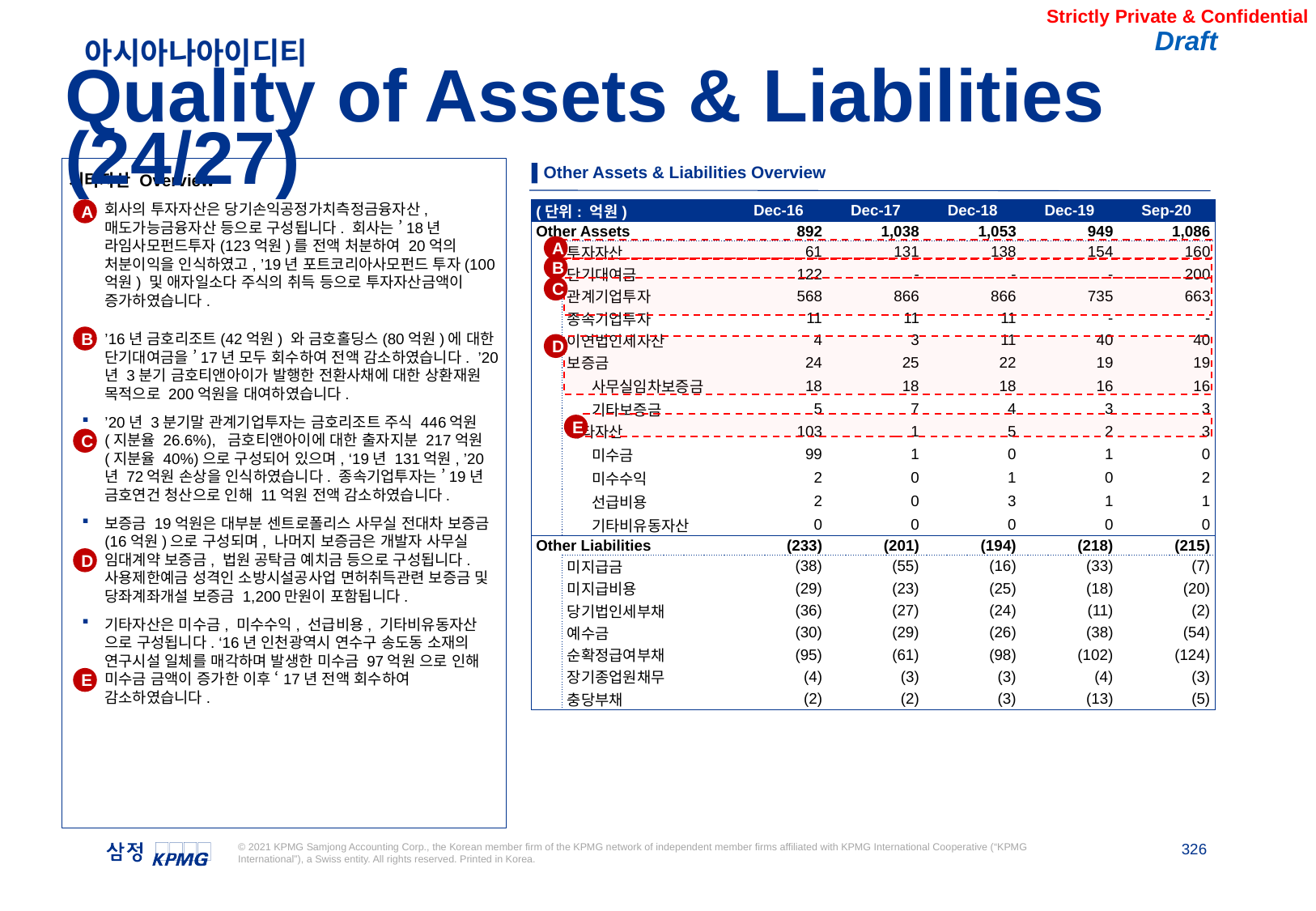

아시아나아이디티
Quality of Assets & Liabilities (24/27)
▌Other Assets & Liabilities Overview
기타자산 Overview
회사의 투자자산은 당기손익공정가치측정금융자산, 매도가능금융자산 등으로 구성됩니다. 회사는 ’18년 라임사모펀드투자(123억원)를 전액 처분하여 20억의 처분이익을 인식하였고, ’19년 포트코리아사모펀드 투자(100억원) 및 애자일소다 주식의 취득 등으로 투자자산금액이 증가하였습니다.

’16년 금호리조트(42억원) 와 금호홀딩스(80억원)에 대한 단기대여금을 ’17년 모두 회수하여 전액 감소하였습니다.  ’20년 3분기 금호티앤아이가 발행한 전환사채에 대한 상환재원 목적으로 200억원을 대여하였습니다.

’20년 3분기말 관계기업투자는 금호리조트 주식 446억원(지분율 26.6%),  금호티앤아이에 대한 출자지분 217억원(지분율 40%)으로 구성되어 있으며, ‘19년 131억원, ’20년 72억원 손상을 인식하였습니다. 종속기업투자는 ’19년 금호연건 청산으로 인해 11억원 전액 감소하였습니다.

보증금 19억원은 대부분 센트로폴리스 사무실 전대차 보증금(16억원)으로 구성되며, 나머지 보증금은 개발자 사무실 임대계약 보증금, 법원 공탁금 예치금 등으로 구성됩니다. 사용제한예금 성격인 소방시설공사업 면허취득관련 보증금 및 당좌계좌개설 보증금 1,200만원이 포함됩니다.

기타자산은 미수금, 미수수익, 선급비용, 기타비유동자산 으로 구성됩니다. ‘16년 인천광역시 연수구 송도동 소재의 연구시설 일체를 매각하며 발생한 미수금 97억원 으로 인해 미수금 금액이 증가한 이후 ‘17년 전액 회수하여 감소하였습니다.

A
| (단위: 억원) |  |  | Dec-16 | Dec-17 | Dec-18 | Dec-19 | Sep-20 |
| --- | --- | --- | --- | --- | --- | --- | --- |
| Other Assets |  |  | 892 | 1,038 | 1,053 | 949 | 1,086 |
|  | 투자자산 |  | 61 | 131 | 138 | 154 | 160 |
|  | 단기대여금 |  | 122 | - | - | - | 200 |
|  | 관계기업투자 |  | 568 | 866 | 866 | 735 | 663 |
|  | 종속기업투자 |  | 11 | 11 | 11 | - | - |
|  | 이연법인세자산 |  | 4 | 3 | 11 | 40 | 40 |
|  | 보증금 |  | 24 | 25 | 22 | 19 | 19 |
|  |  | 사무실임차보증금 | 18 | 18 | 18 | 16 | 16 |
|  |  | 기타보증금 | 5 | 7 | 4 | 3 | 3 |
|  | 기타자산 |  | 103 | 1 | 5 | 2 | 3 |
|  |  | 미수금 | 99 | 1 | 0 | 1 | 0 |
|  |  | 미수수익 | 2 | 0 | 1 | 0 | 2 |
|  |  | 선급비용 | 2 | 0 | 3 | 1 | 1 |
|  |  | 기타비유동자산 | 0 | 0 | 0 | 0 | 0 |
| Other Liabilities |  |  | (233) | (201) | (194) | (218) | (215) |
|  | 미지급금 |  | (38) | (55) | (16) | (33) | (7) |
|  | 미지급비용 |  | (29) | (23) | (25) | (18) | (20) |
|  | 당기법인세부채 |  | (36) | (27) | (24) | (11) | (2) |
|  | 예수금 |  | (30) | (29) | (26) | (38) | (54) |
|  | 순확정급여부채 |  | (95) | (61) | (98) | (102) | (124) |
|  | 장기종업원채무 |  | (4) | (3) | (3) | (4) | (3) |
|  | 충당부채 |  | (2) | (2) | (3) | (13) | (5) |
A

B

C

B
D

E
C
D
E